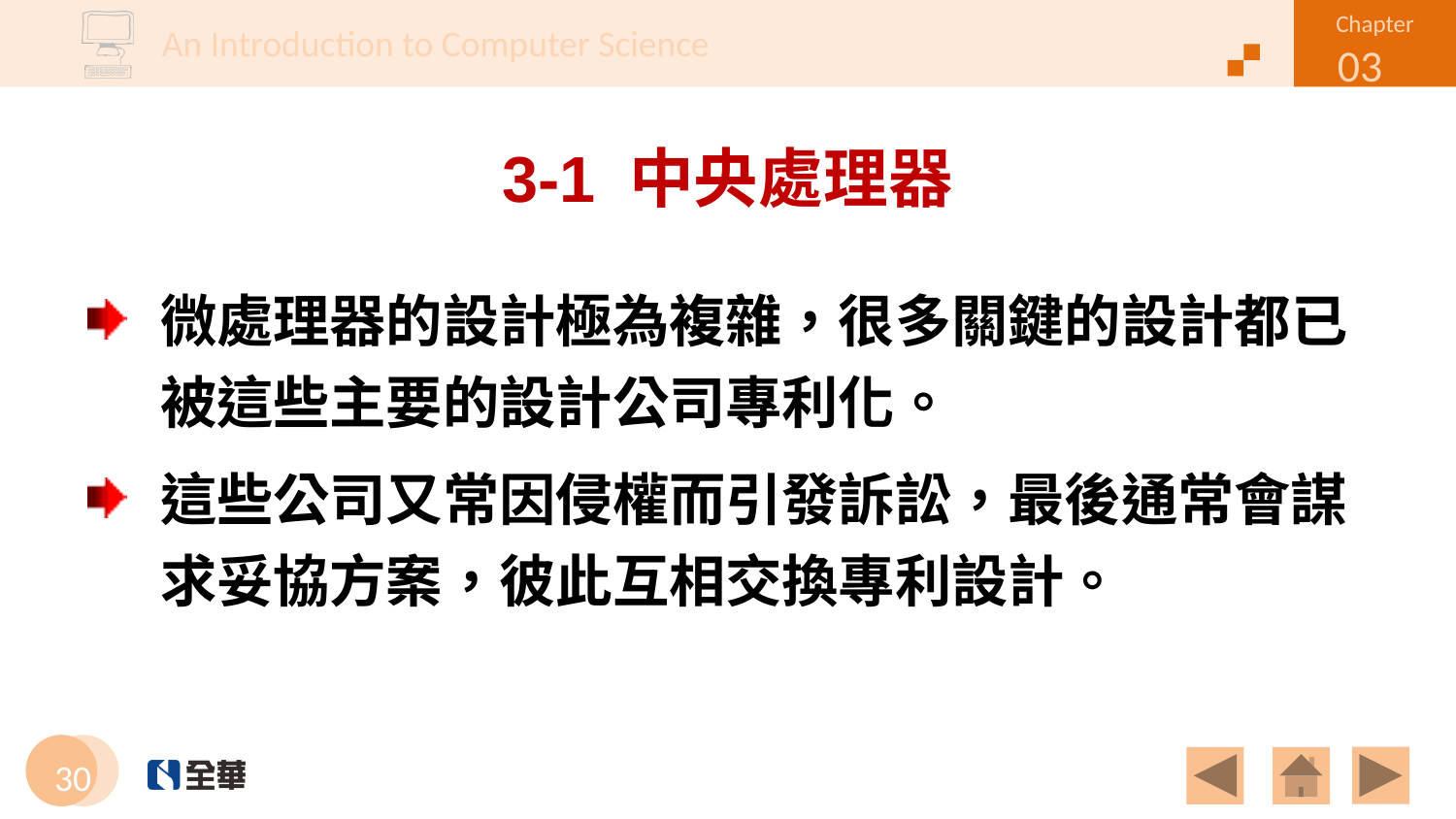

# 3-1 中央處理器
微處理器的設計極為複雜，很多關鍵的設計都已被這些主要的設計公司專利化。
這些公司又常因侵權而引發訴訟，最後通常會謀求妥協方案，彼此互相交換專利設計。